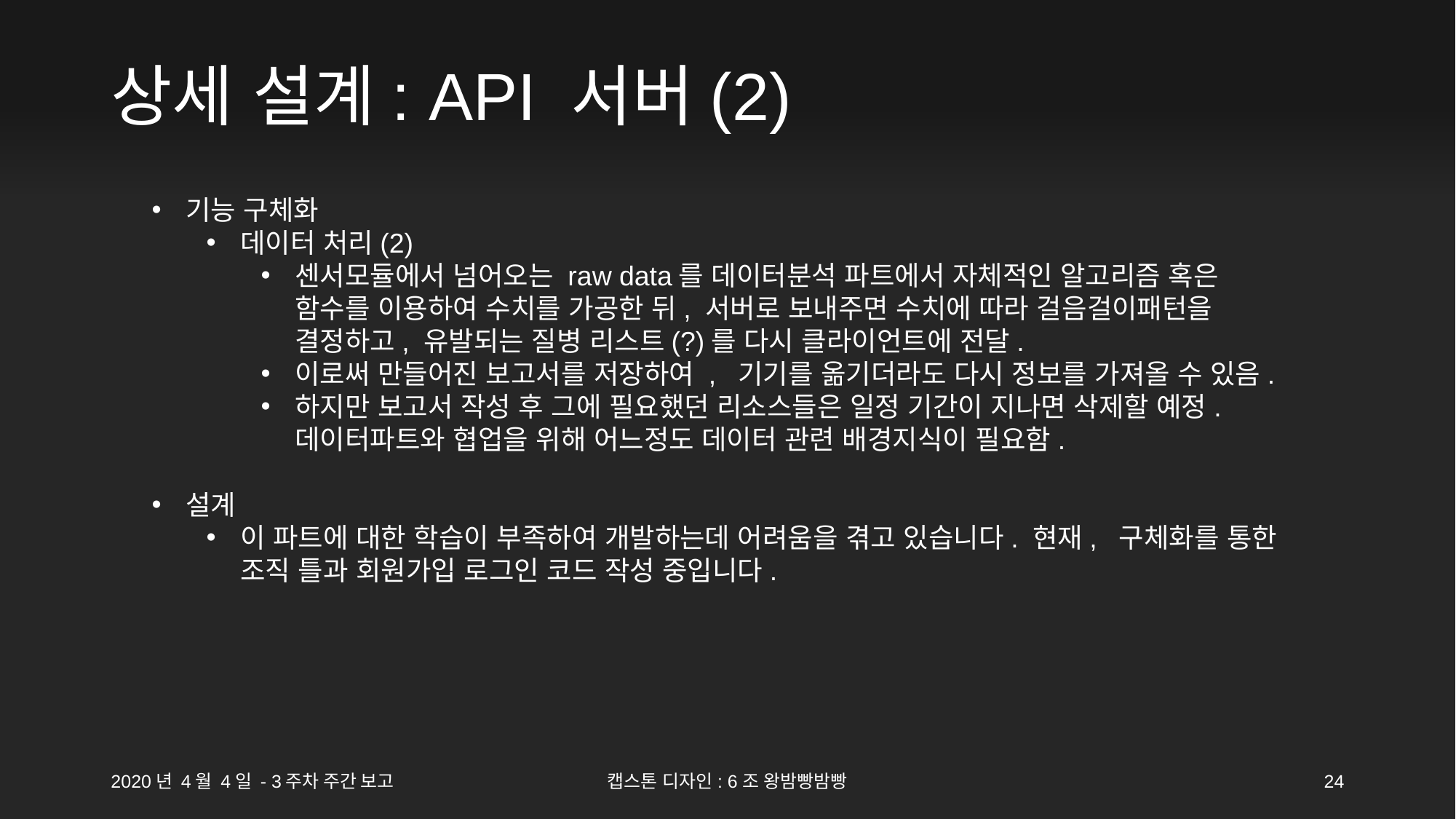

# 상세 설계: API 서버(2)
기능 구체화
데이터 처리(2)
센서모듈에서 넘어오는 raw data를 데이터분석 파트에서 자체적인 알고리즘 혹은 함수를 이용하여 수치를 가공한 뒤, 서버로 보내주면 수치에 따라 걸음걸이패턴을 결정하고, 유발되는 질병 리스트(?)를 다시 클라이언트에 전달.
이로써 만들어진 보고서를 저장하여 ,  기기를 옮기더라도 다시 정보를 가져올 수 있음.
하지만 보고서 작성 후 그에 필요했던 리소스들은 일정 기간이 지나면 삭제할 예정. 데이터파트와 협업을 위해 어느정도 데이터 관련 배경지식이 필요함.

설계
이 파트에 대한 학습이 부족하여 개발하는데 어려움을 겪고 있습니다. 현재,  구체화를 통한 조직 틀과 회원가입 로그인 코드 작성 중입니다.

2020년 4월 4일 - 3주차 주간 보고
캡스톤 디자인: 6조 왕밤빵밤빵
24